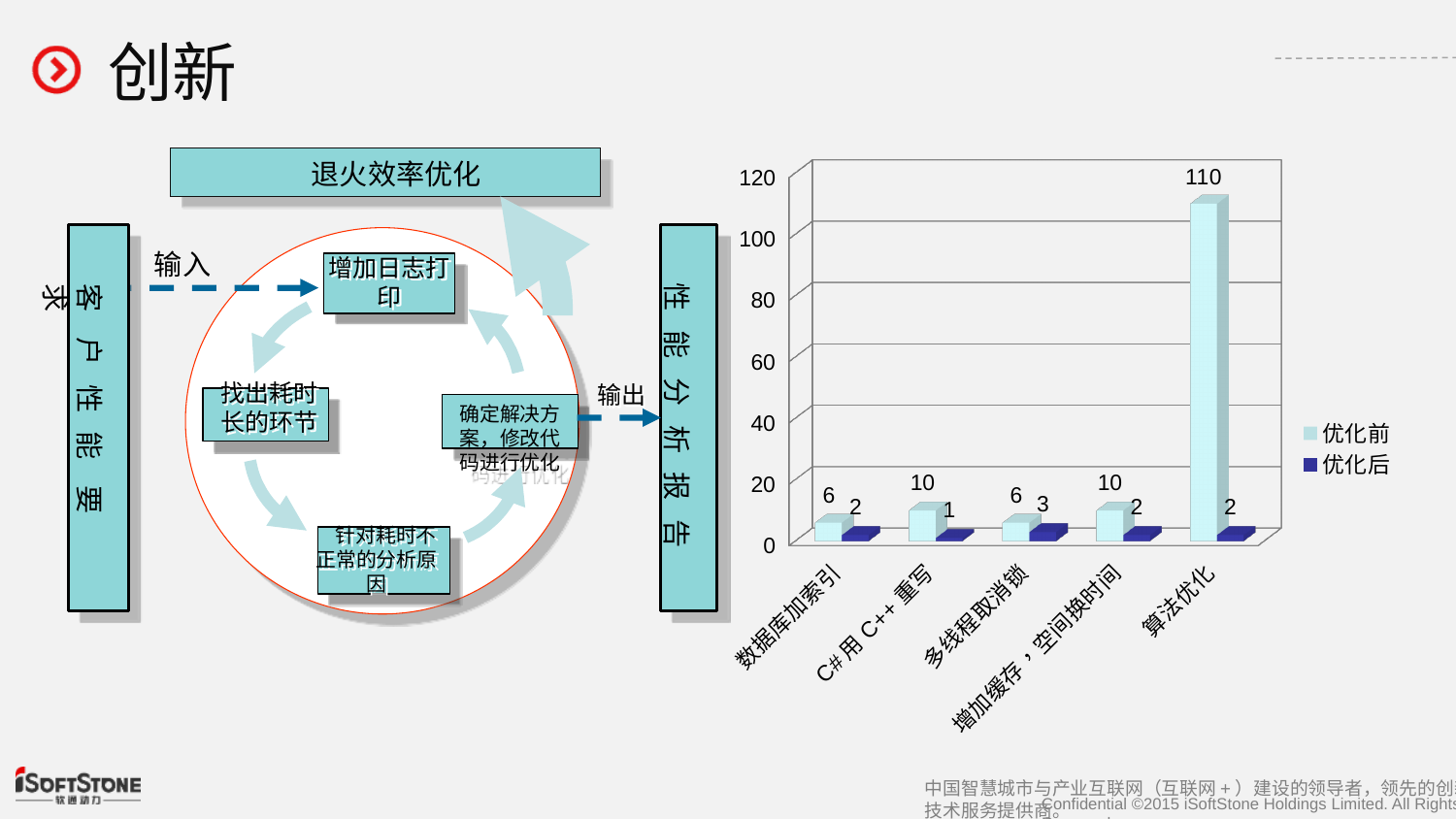

# 创新

              退火效率优化

输入

增加日志打印
性   能   分   析   报   告
客    户   性   能    要     求

输出

确定解决方案，修改代码进行优化
找出耗时长的环节

   针对耗时不正常的分析原因

[unsupported chart]